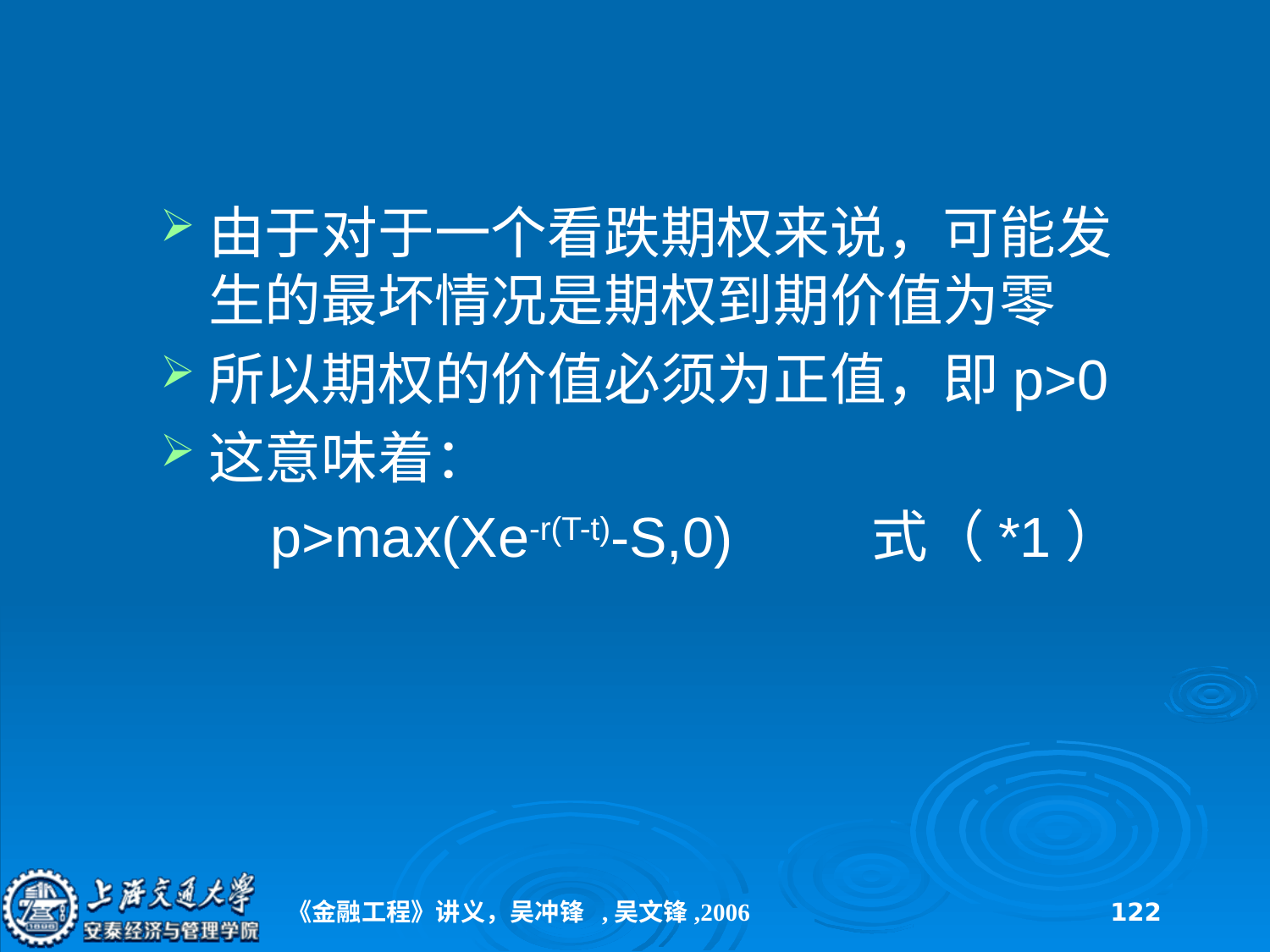

由于对于一个看跌期权来说，可能发生的最坏情况是期权到期价值为零
所以期权的价值必须为正值，即p>0
这意味着：
       p>max(Xe-r(T-t)-S,0)        式（*1）